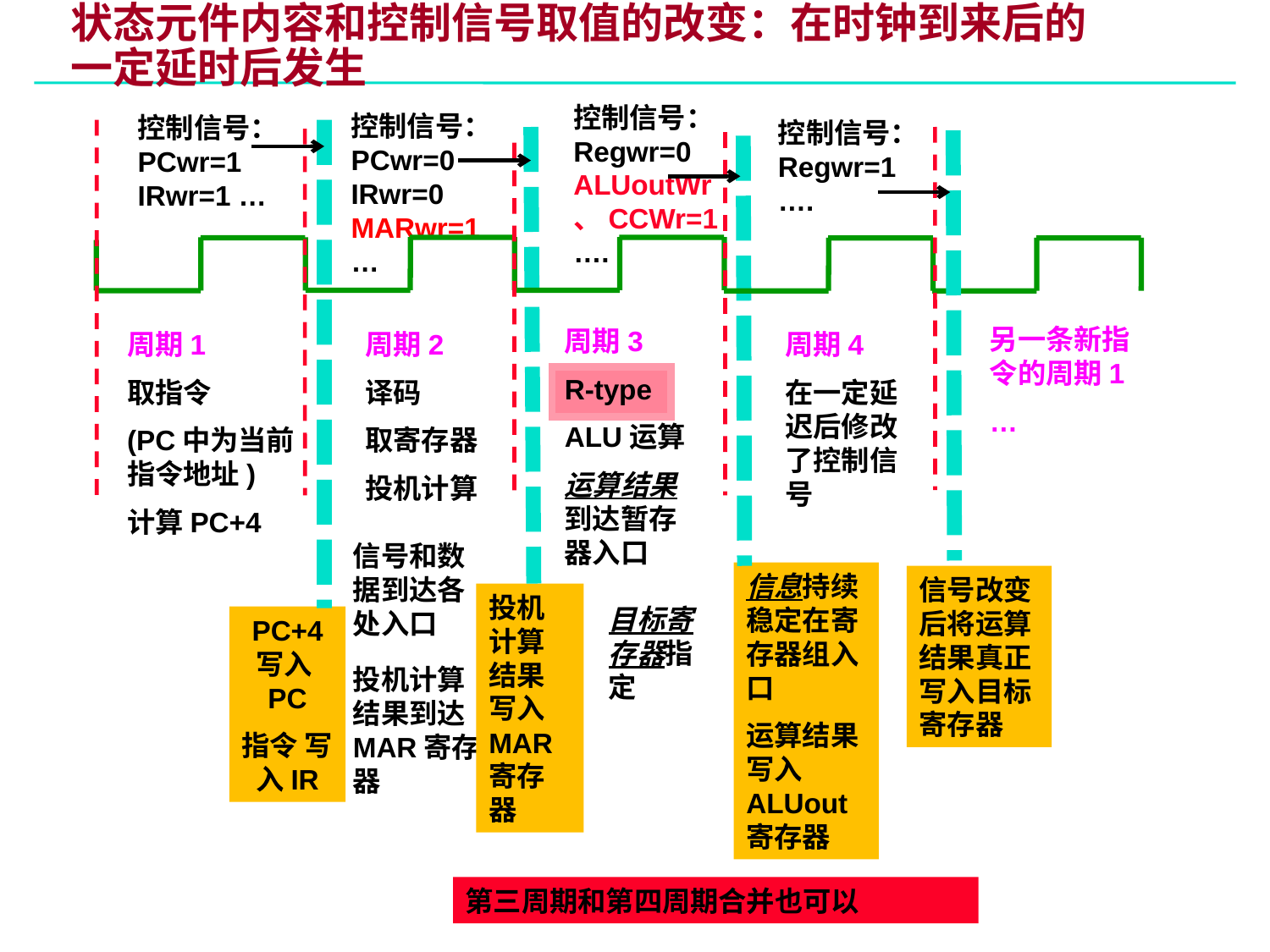

# 状态元件内容和控制信号取值的改变：在时钟到来后的一定延时后发生
控制信号：
Regwr=0
ALUoutWr、CCWr=1
….
控制信号：
PCwr=0
IRwr=0
MARwr=1  …
控制信号：
PCwr=1
IRwr=1 …
控制信号：
Regwr=1
….

另一条新指令的周期1
…
周期3
R-type
ALU运算
运算结果到达暂存器入口
周期1
取指令
(PC中为当前指令地址)
计算PC+4
周期2
译码
取寄存器
投机计算
周期4
在一定延迟后修改了控制信号

信号和数据到达各处入口
信息持续稳定在寄存器组入口
运算结果写入ALUout寄存器
信号改变后将运算结果真正写入目标寄存器
投机计算结果写入MAR寄存器
目标寄存器指定
PC+4 写入PC
指令 写入IR
投机计算结果到达MAR寄存器
第三周期和第四周期合并也可以